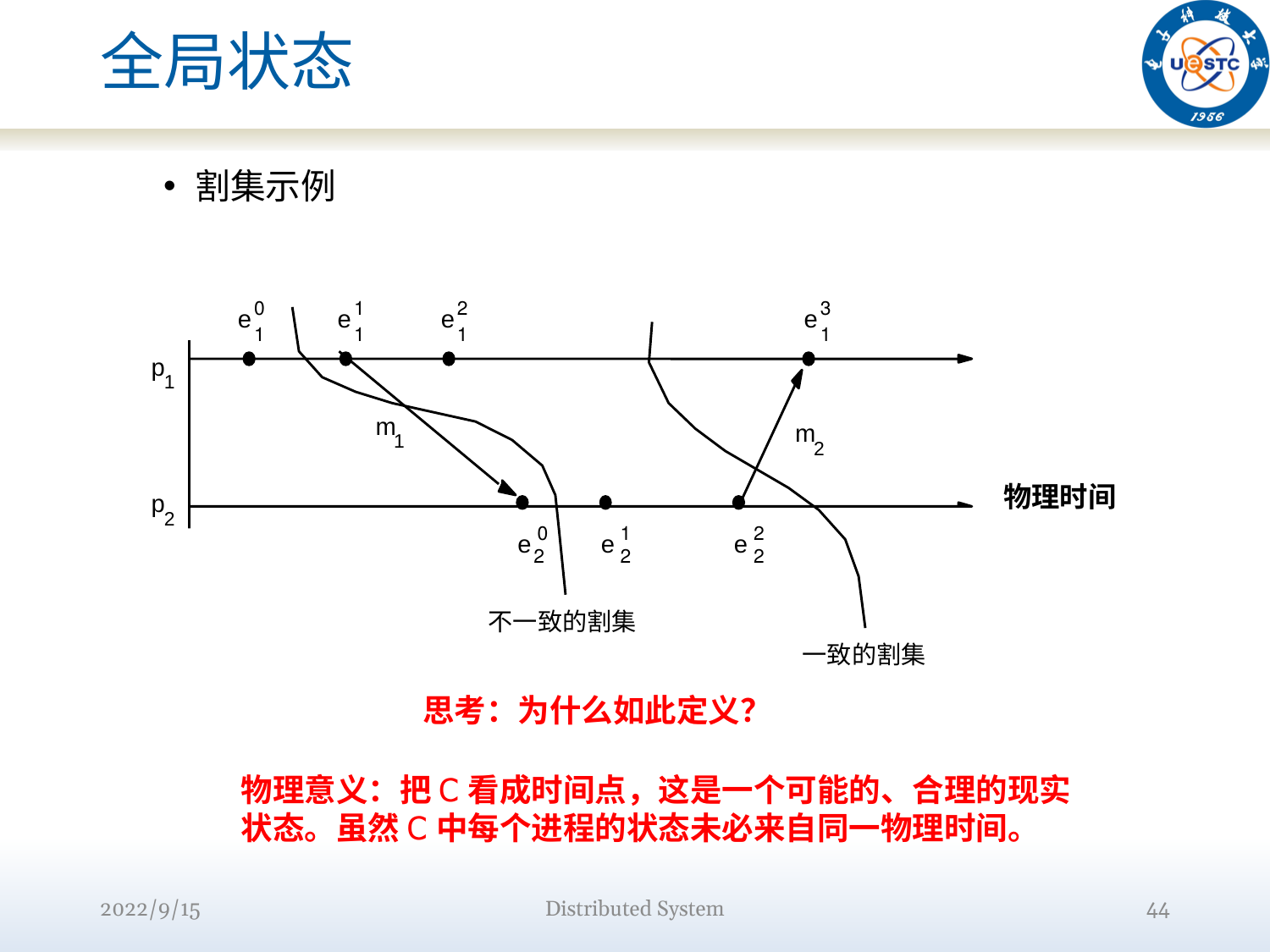

# 全局状态
割集示例

0
1
2
3
e
e
e
e

1
1
1

1

p

1

m
m
1
2
物理时间

p

2

0
1
2
e
e
e
2
2
2
不一致的割集
一致的割集
思考：为什么如此定义？
物理意义：把C看成时间点，这是一个可能的、合理的现实状态。虽然C中每个进程的状态未必来自同一物理时间。
2022/9/15
Distributed System
44